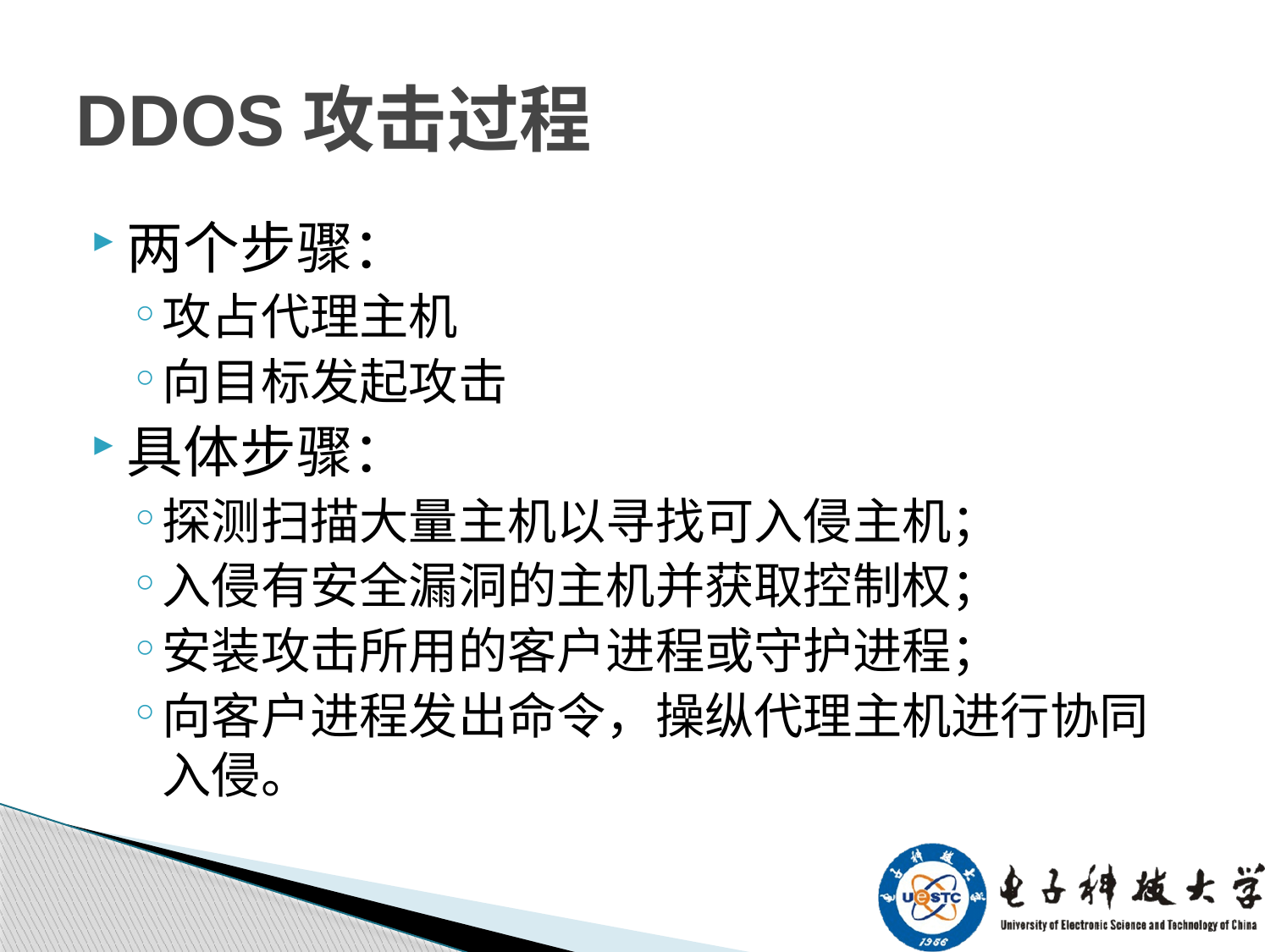

# DDOS攻击过程
两个步骤：
攻占代理主机
向目标发起攻击
具体步骤：
探测扫描大量主机以寻找可入侵主机；
入侵有安全漏洞的主机并获取控制权；
安装攻击所用的客户进程或守护进程；
向客户进程发出命令，操纵代理主机进行协同入侵。